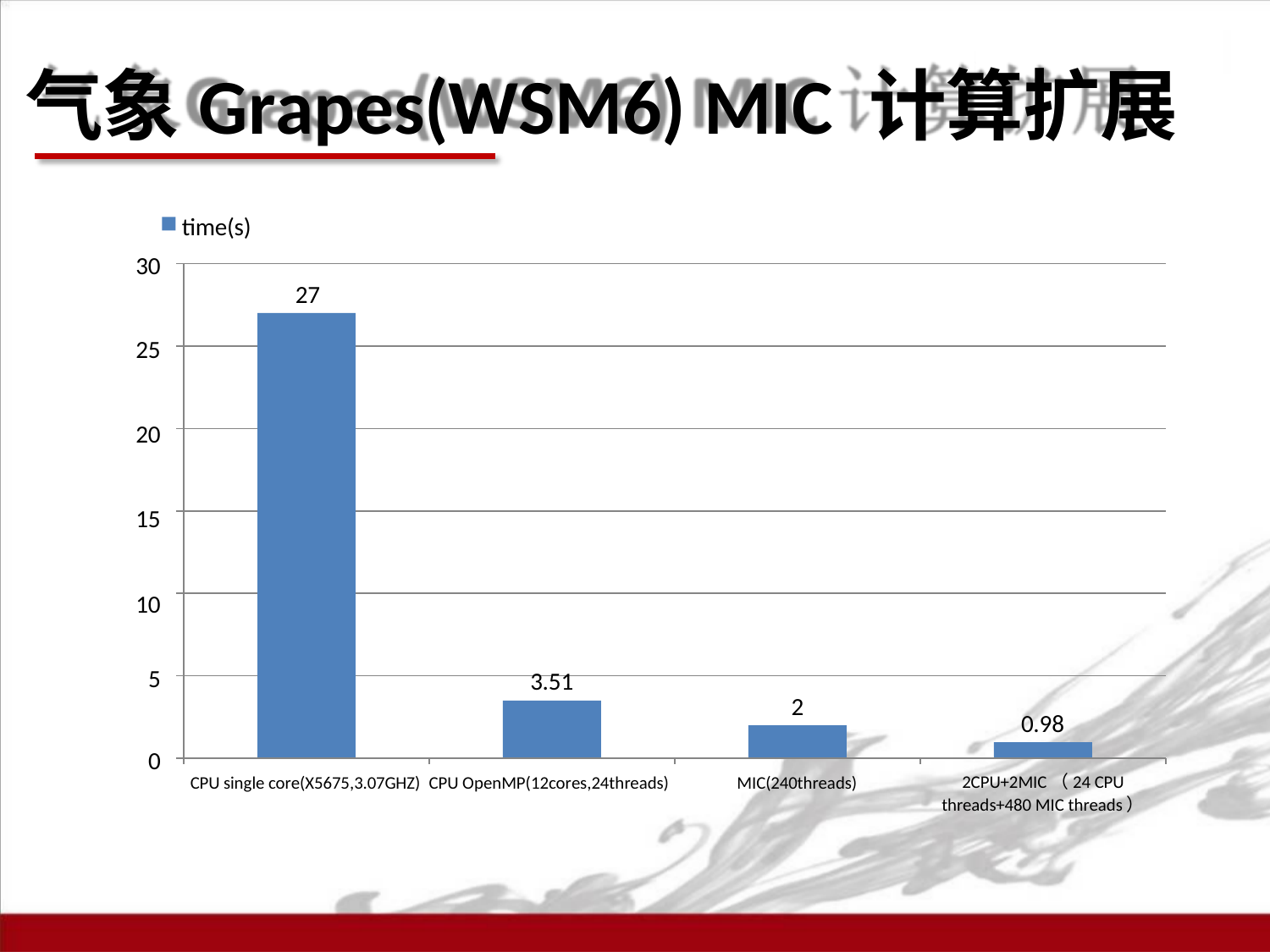

# 气象Grapes(WSM6) MIC 计算扩展

time(s)
30
27

25

20

15

10

5
3.51

2

0.98

0

2CPU+2MIC（24 CPU
threads+480 MIC threads）
CPU single core(X5675,3.07GHZ)  CPU OpenMP(12cores,24threads)
MIC(240threads)

20